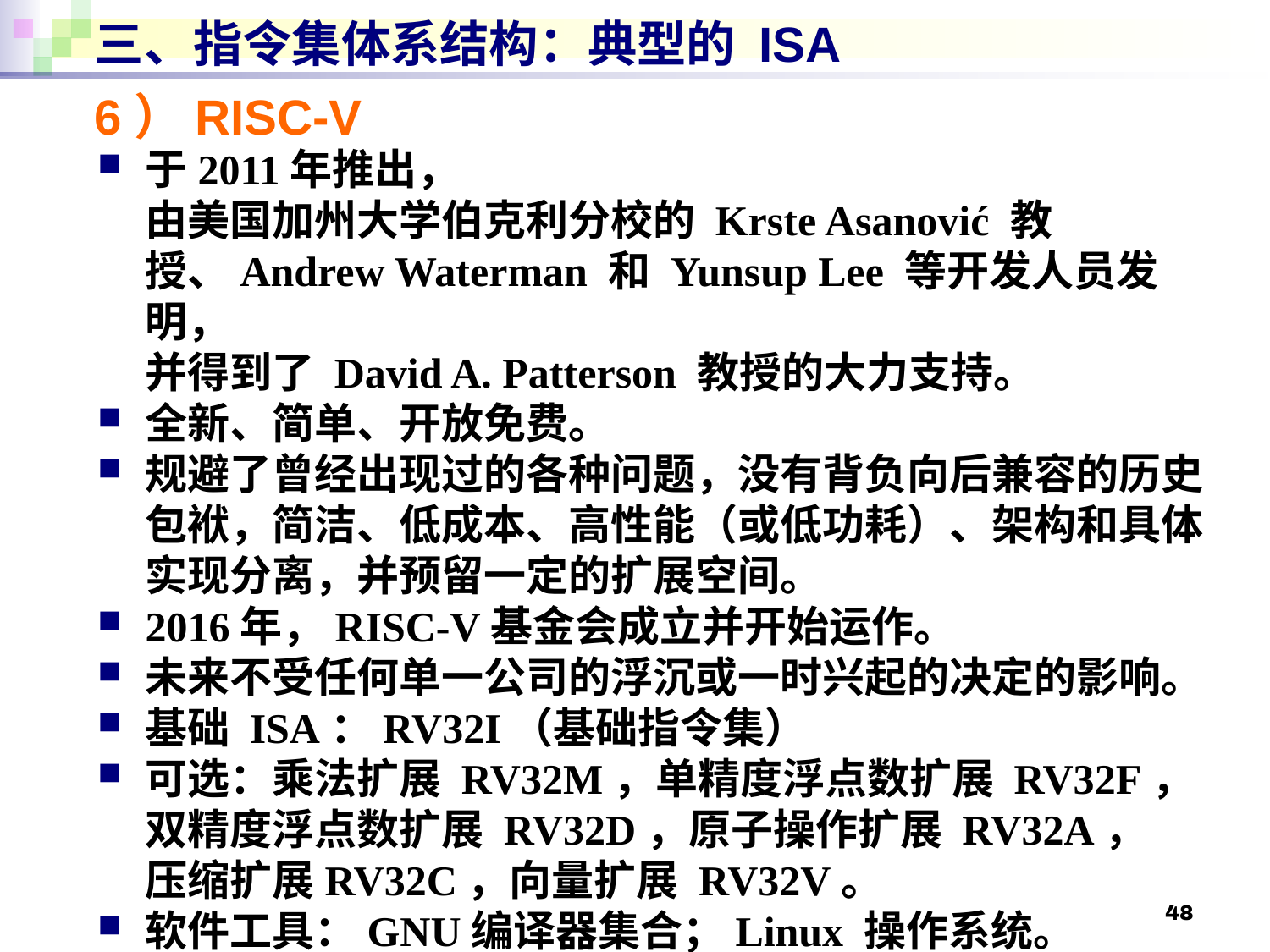

# 三、指令集体系结构：典型的 ISA
6）RISC-V
于2011年推出，
由美国加州大学伯克利分校的 Krste Asanović 教授、Andrew Waterman 和 Yunsup Lee 等开发人员发明，
并得到了 David A. Patterson 教授的大力支持。
全新、简单、开放免费。
规避了曾经出现过的各种问题，没有背负向后兼容的历史包袱，简洁、低成本、高性能（或低功耗）、架构和具体实现分离，并预留一定的扩展空间。
2016年，RISC-V基金会成立并开始运作。
未来不受任何单一公司的浮沉或一时兴起的决定的影响。
基础 ISA：RV32I（基础指令集）
可选：乘法扩展 RV32M，单精度浮点数扩展 RV32F，
双精度浮点数扩展 RV32D，原子操作扩展 RV32A，
压缩扩展RV32C，向量扩展 RV32V。
软件工具：GNU编译器集合；Linux 操作系统。
48